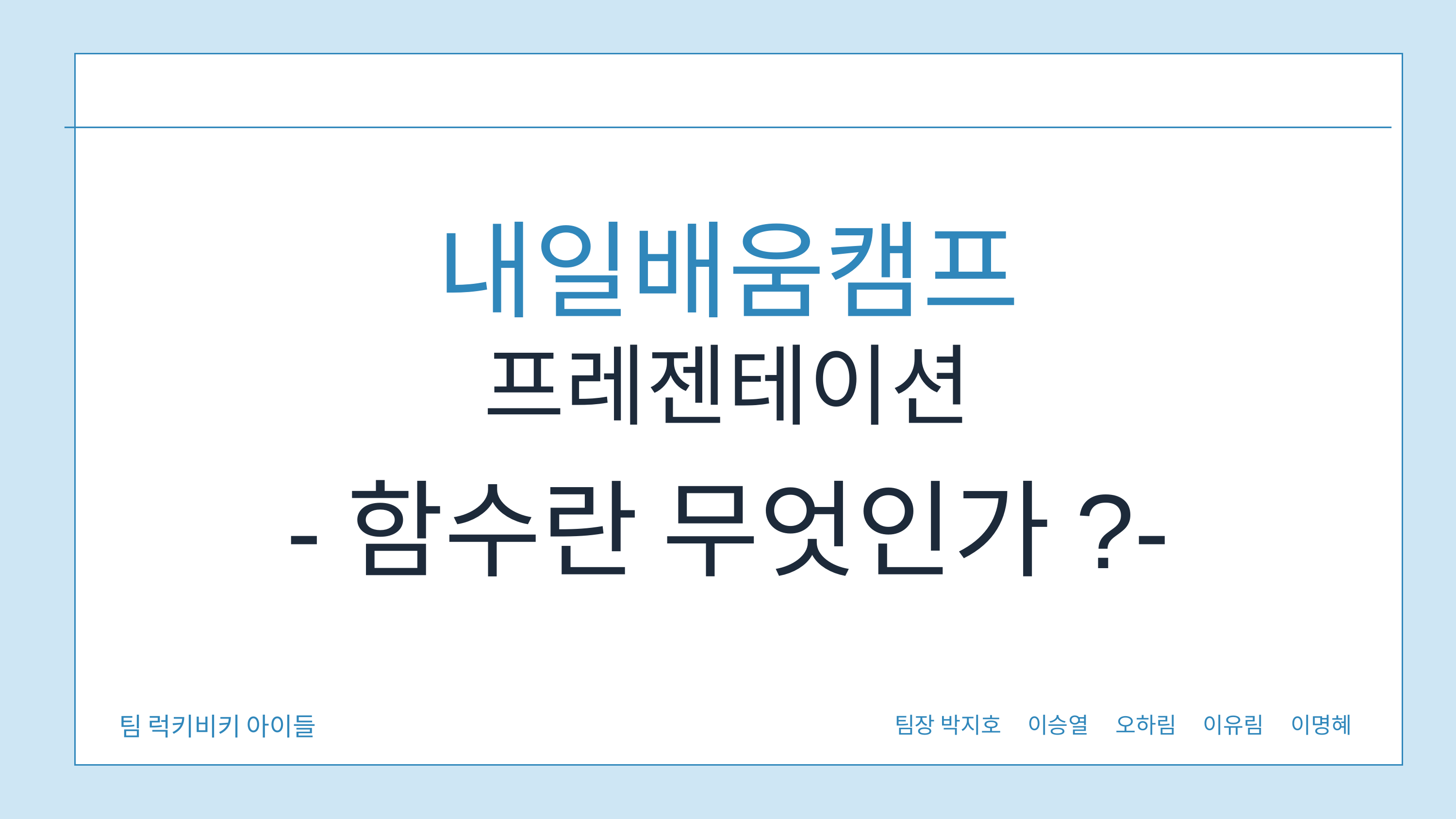

내일배움캠프
프레젠테이션
-함수란 무엇인가?-
팀 럭키비키 아이들
팀장 박지호
이승열
오하림
이유림
이명혜